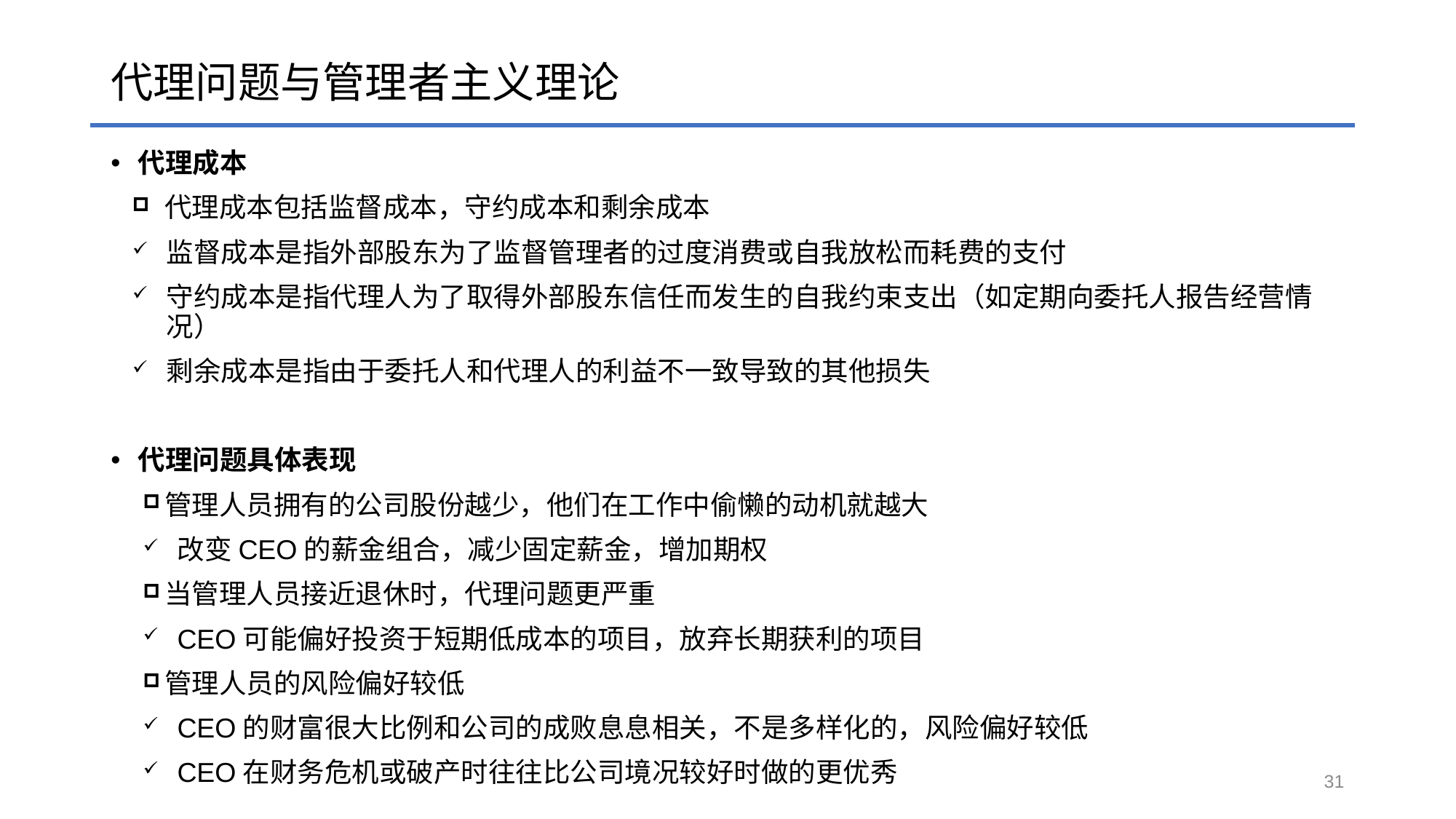

# 代理问题与管理者主义理论
代理成本
代理成本包括监督成本，守约成本和剩余成本
监督成本是指外部股东为了监督管理者的过度消费或自我放松而耗费的支付
守约成本是指代理人为了取得外部股东信任而发生的自我约束支出（如定期向委托人报告经营情况）
剩余成本是指由于委托人和代理人的利益不一致导致的其他损失

代理问题具体表现
管理人员拥有的公司股份越少，他们在工作中偷懒的动机就越大
改变CEO的薪金组合，减少固定薪金，增加期权
当管理人员接近退休时，代理问题更严重
CEO可能偏好投资于短期低成本的项目，放弃长期获利的项目
管理人员的风险偏好较低
CEO的财富很大比例和公司的成败息息相关，不是多样化的，风险偏好较低
CEO在财务危机或破产时往往比公司境况较好时做的更优秀
31